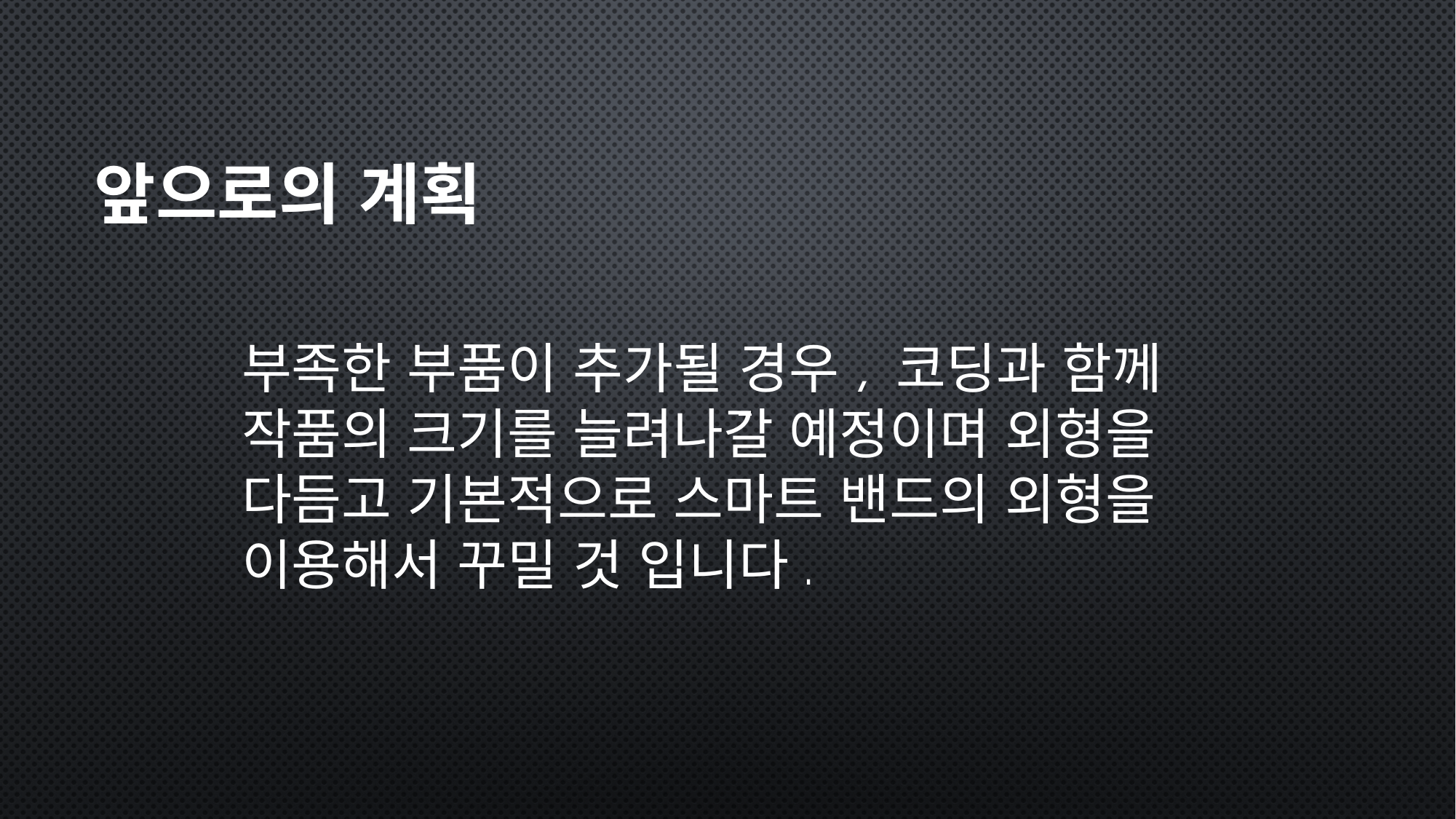

#
앞으로의 계획

부족한 부품이 추가될 경우, 코딩과 함께 작품의 크기를 늘려나갈 예정이며 외형을 다듬고 기본적으로 스마트 밴드의 외형을 이용해서 꾸밀 것 입니다.